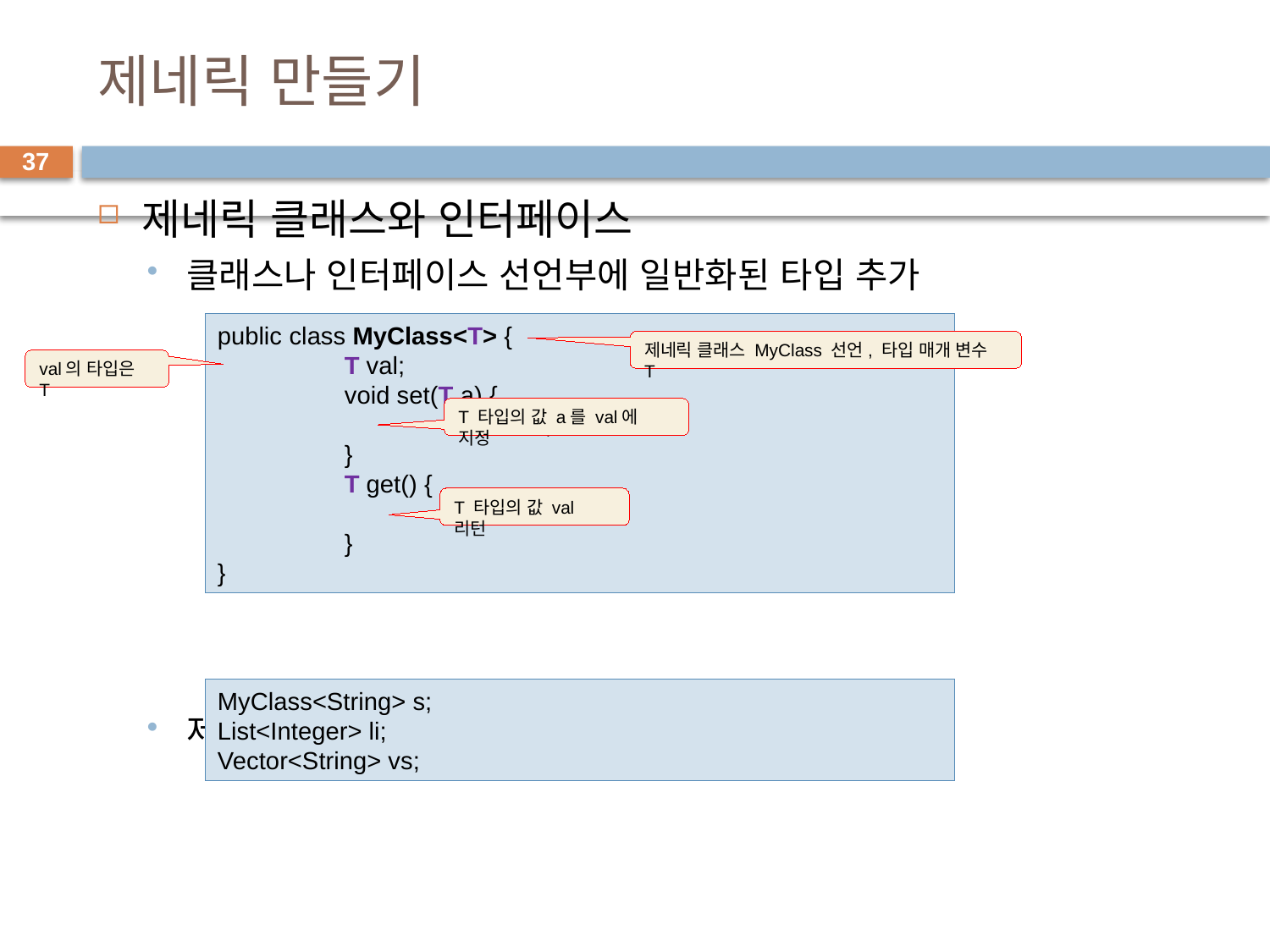

# 제네릭 만들기
37
제네릭 클래스와 인터페이스
클래스나 인터페이스 선언부에 일반화된 타입 추가

제네릭 클래스 레퍼런스 변수 선언

public class MyClass<T> {
	T val;
	void set(T a) {
		val = a;
	}
	T get() {
		return val;
	}
}
제네릭 클래스 MyClass 선언, 타입 매개 변수 T
val의 타입은 T
T 타입의 값 a를 val에 지정
T 타입의 값 val 리턴
MyClass<String> s;
List<Integer> li;
Vector<String> vs;